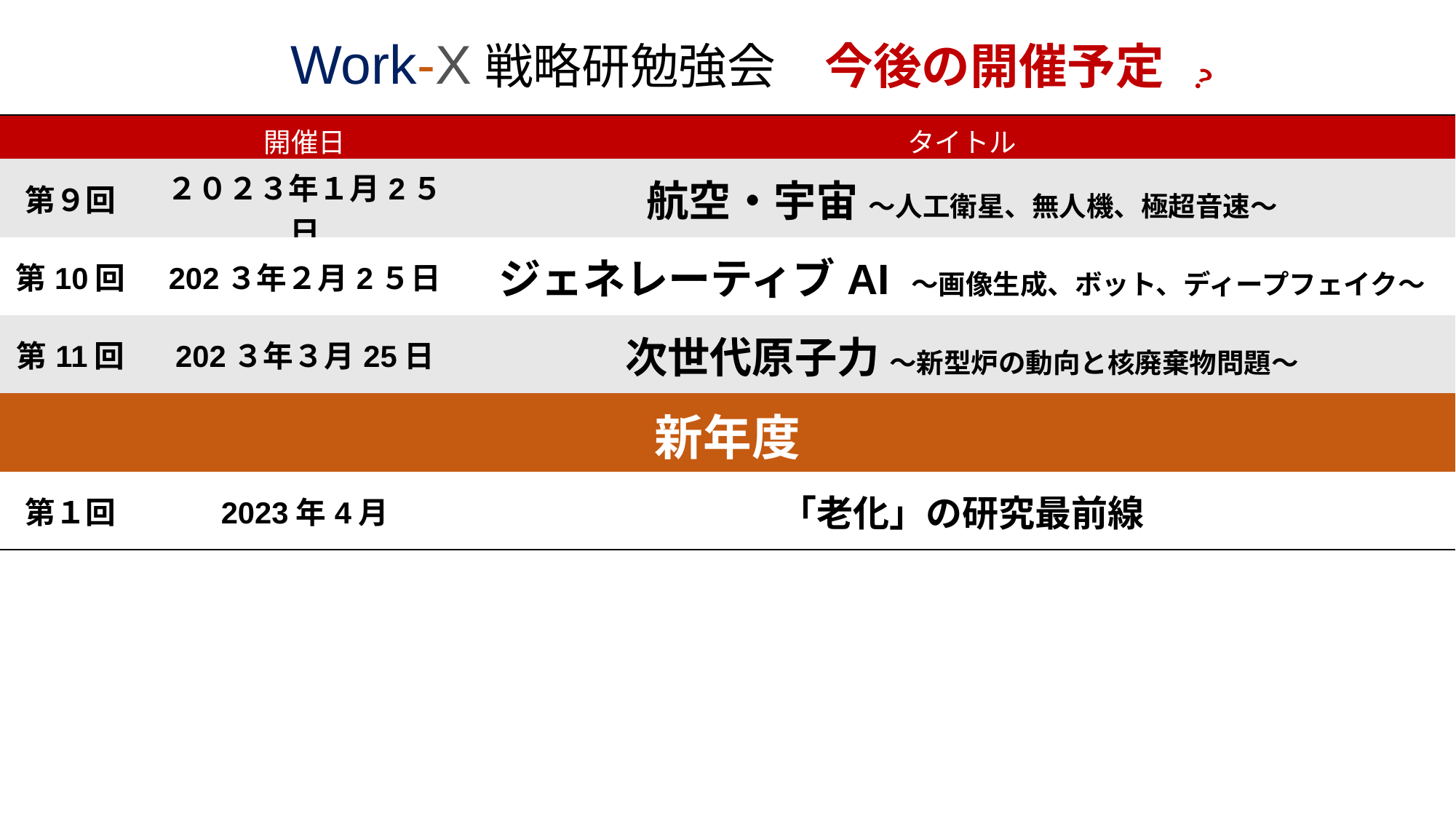

Work-X戦略研勉強会　今後の開催予定

？
|  | 開催日 | タイトル |
| --- | --- | --- |
| 第９回 | ２０２３年１月2５日 | 航空・宇宙 ～人工衛星、無人機、極超音速～ |
| 第10回 | 202３年２月2５日 | ジェネレーティブAI ～画像生成、ボット、ディープフェイク～ |
| 第11回 | 202３年３月25日 | 次世代原子力 ～新型炉の動向と核廃棄物問題～ |
| 新年度 |  |  |
| 第１回 | 2023年4月 | 「老化」の研究最前線 |